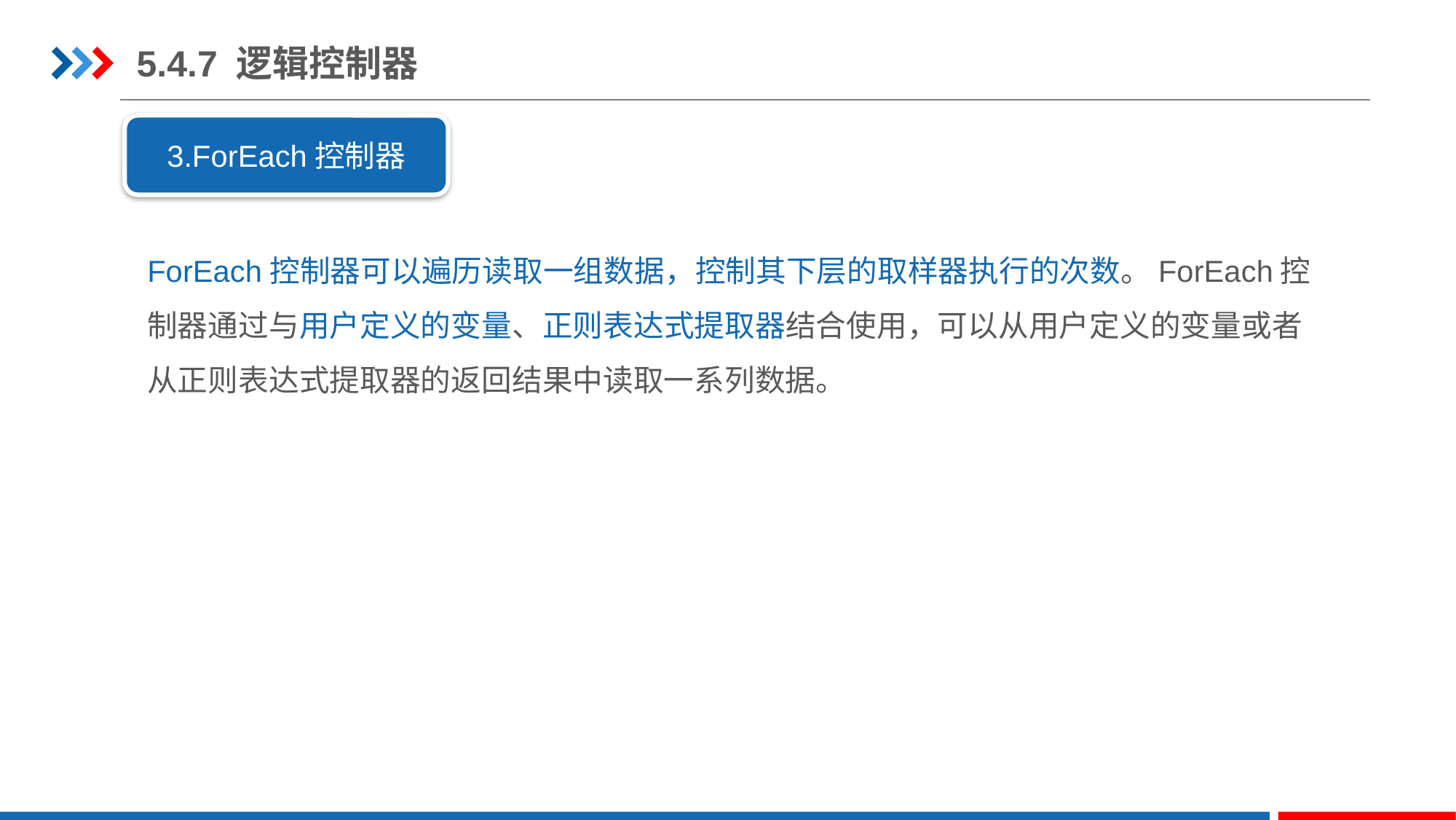

5.4.7 逻辑控制器
3.ForEach控制器
ForEach控制器可以遍历读取一组数据，控制其下层的取样器执行的次数。ForEach控制器通过与用户定义的变量、正则表达式提取器结合使用，可以从用户定义的变量或者从正则表达式提取器的返回结果中读取一系列数据。